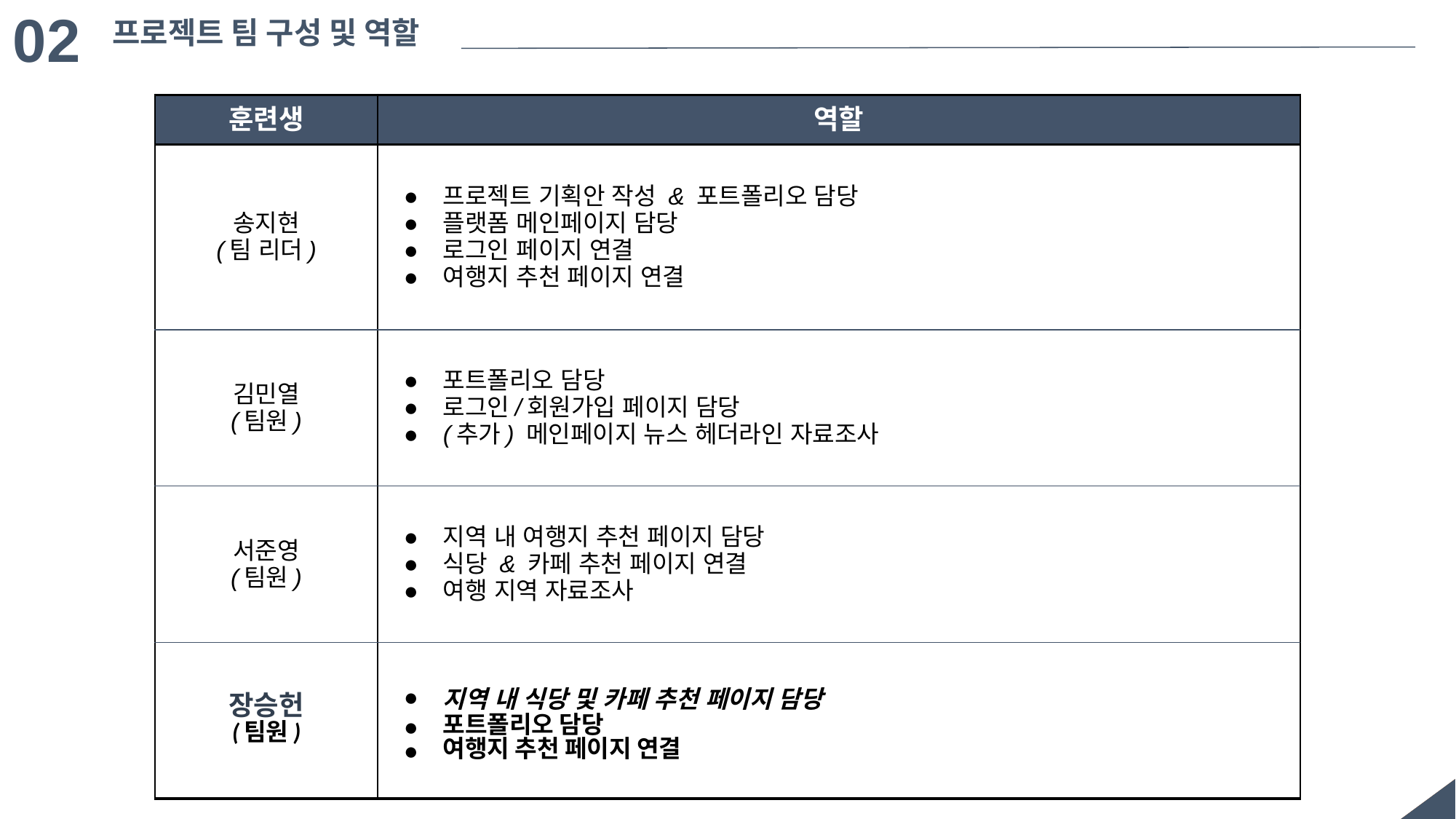

02
프로젝트 팀 구성 및 역할
| 훈련생 | 역할 |
| --- | --- |
| 송지현 (팀 리더) | 프로젝트 기획안 작성 & 포트폴리오 담당 플랫폼 메인페이지 담당 로그인 페이지 연결 여행지 추천 페이지 연결 |
| 김민열 (팀원) | 포트폴리오 담당 로그인/회원가입 페이지 담당 (추가) 메인페이지 뉴스 헤더라인 자료조사 |
| 서준영 (팀원) | 지역 내 여행지 추천 페이지 담당 식당 & 카페 추천 페이지 연결 여행 지역 자료조사 |
| 장승헌 (팀원) | 지역 내 식당 및 카페 추천 페이지 담당 포트폴리오 담당 여행지 추천 페이지 연결 |